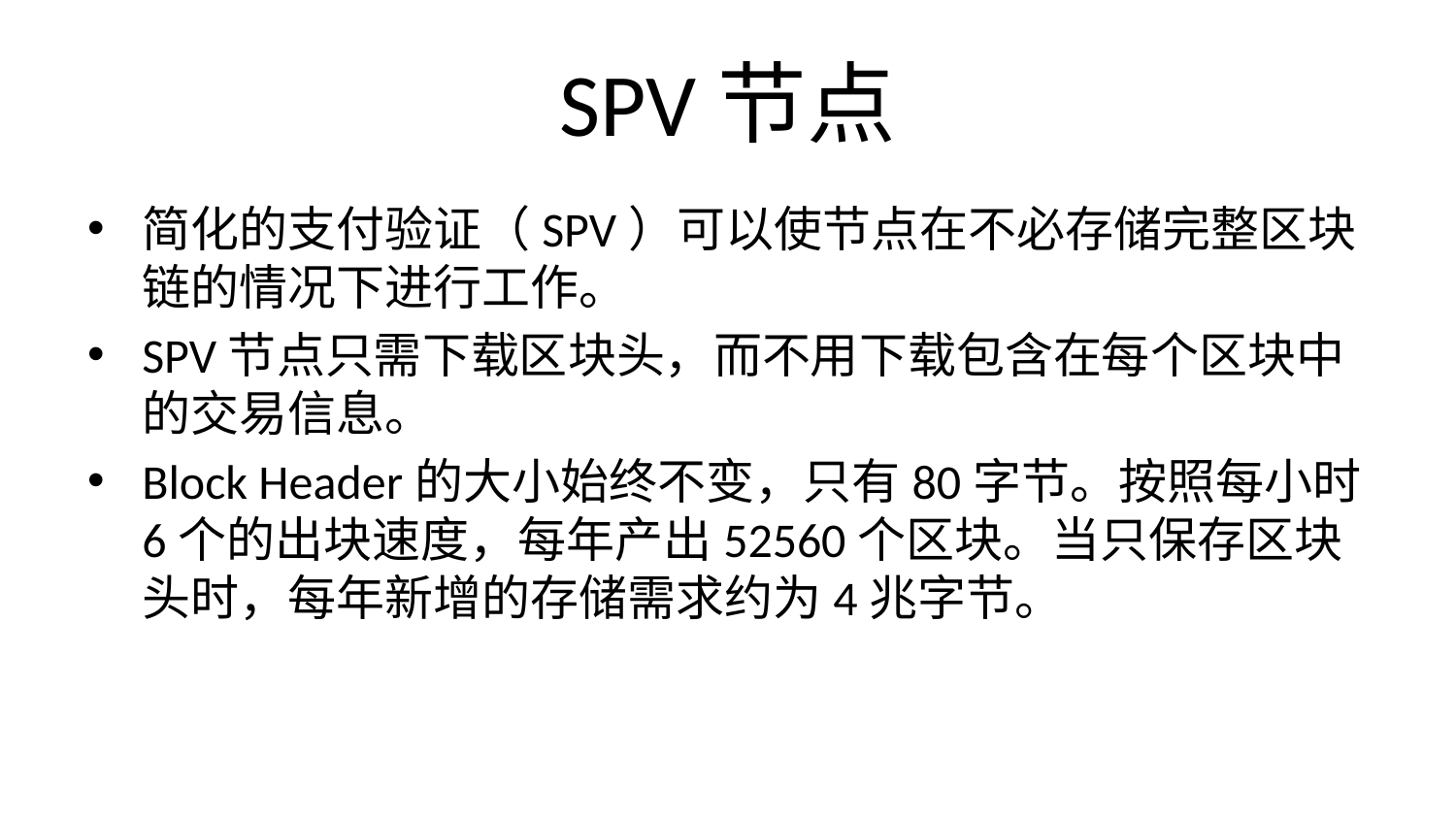

# SPV节点
简化的⽀付验证（SPV）可以使节点在不必存储完整区块链的情况下进⾏⼯作。
SPV节点只需下载区块头，⽽不⽤下载包含在每个区块中的交易信息。
Block Header的大小始终不变，只有80字节。按照每小时6个的出块速度，每年产出52560个区块。当只保存区块头时，每年新增的存储需求约为4兆字节。